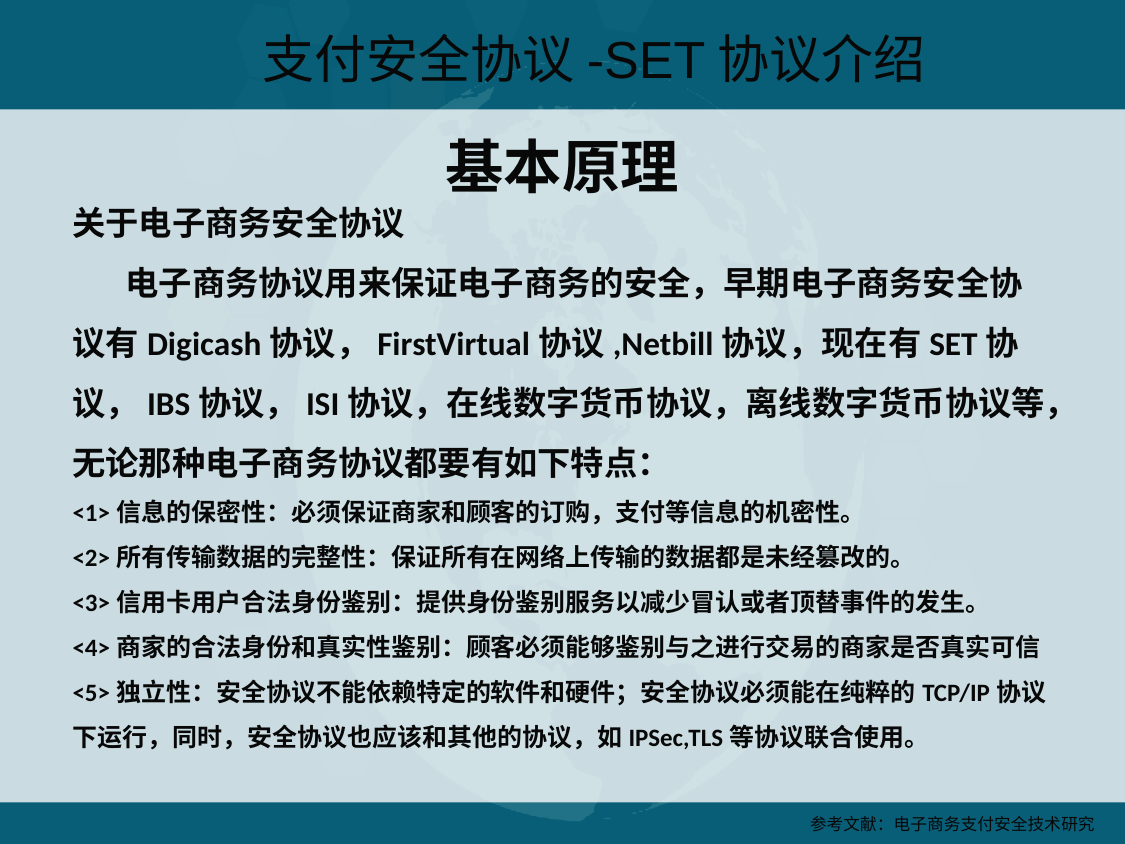

支付安全协议-SET协议介绍
基本原理
关于电子商务安全协议
      电子商务协议用来保证电子商务的安全，早期电子商务安全协议有Digicash协议，FirstVirtual协议,Netbill协议，现在有SET协议，IBS协议，ISI协议，在线数字货币协议，离线数字货币协议等，无论那种电子商务协议都要有如下特点：
<1>信息的保密性：必须保证商家和顾客的订购，支付等信息的机密性。
<2>所有传输数据的完整性：保证所有在网络上传输的数据都是未经篡改的。
<3>信用卡用户合法身份鉴别：提供身份鉴别服务以减少冒认或者顶替事件的发生。
<4>商家的合法身份和真实性鉴别：顾客必须能够鉴别与之进行交易的商家是否真实可信
<5>独立性：安全协议不能依赖特定的软件和硬件；安全协议必须能在纯粹的TCP/IP协议下运行，同时，安全协议也应该和其他的协议，如IPSec,TLS等协议联合使用。

参考文献：电子商务支付安全技术研究